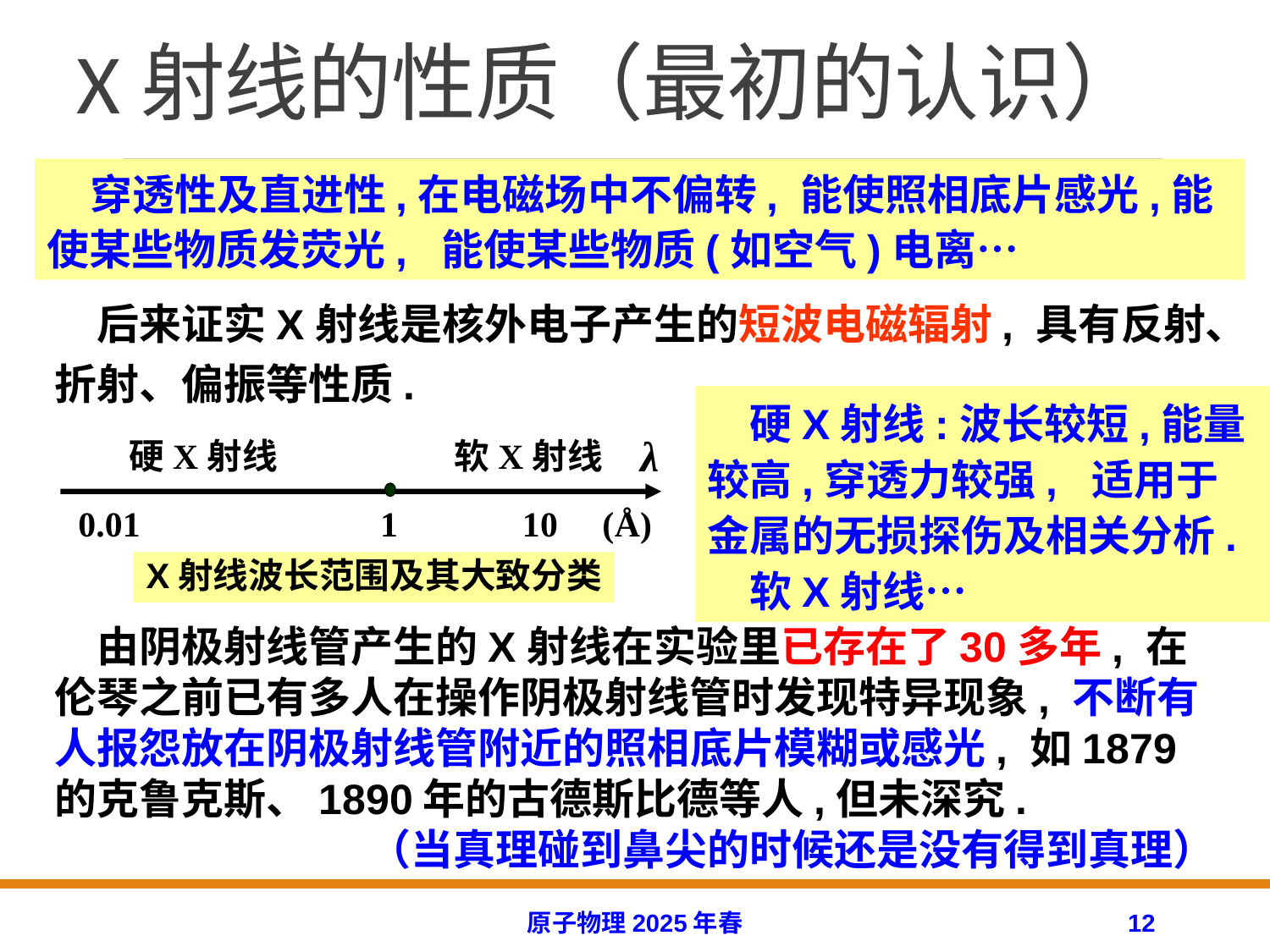

# X射线的性质（最初的认识）
　穿透性及直进性,在电磁场中不偏转, 能使照相底片感光,能使某些物质发荧光,  能使某些物质(如空气)电离…
　后来证实X射线是核外电子产生的短波电磁辐射, 具有反射、折射、偏振等性质.
　硬X射线:波长较短,能量较高,穿透力较强,  适用于金属的无损探伤及相关分析.
　软X射线…
λ
硬X射线　　　　　软X射线

  0.01                           1              10     (Å)
X射线波长范围及其大致分类
　由阴极射线管产生的X射线在实验里已存在了30多年, 在伦琴之前已有多人在操作阴极射线管时发现特异现象, 不断有人报怨放在阴极射线管附近的照相底片模糊或感光, 如1879的克鲁克斯、1890年的古德斯比德等人,但未深究.
　（当真理碰到鼻尖的时候还是没有得到真理）
原子物理2025年春
12